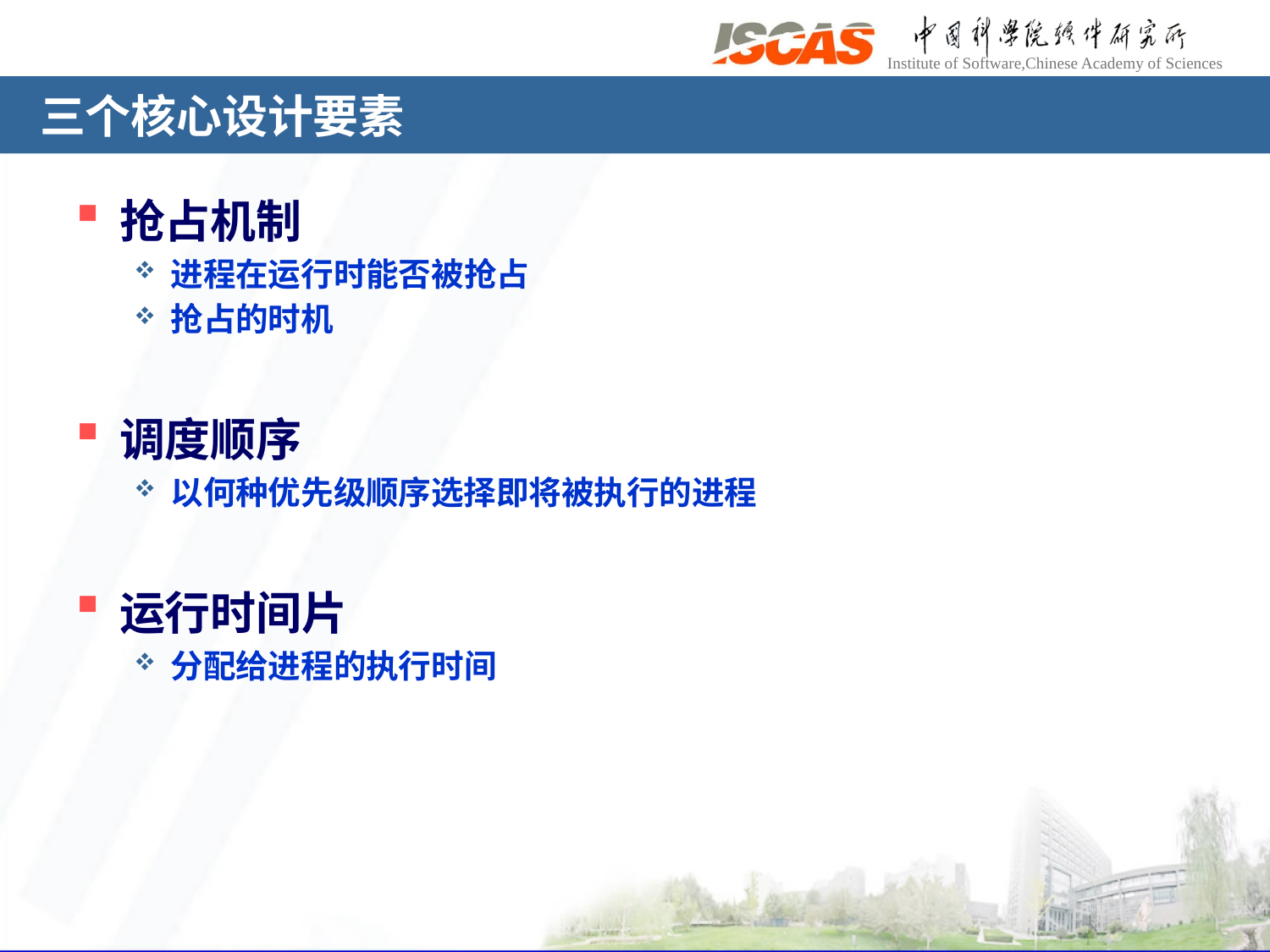

# 三个核心设计要素
抢占机制
进程在运行时能否被抢占
抢占的时机

调度顺序
以何种优先级顺序选择即将被执行的进程

运行时间片
分配给进程的执行时间